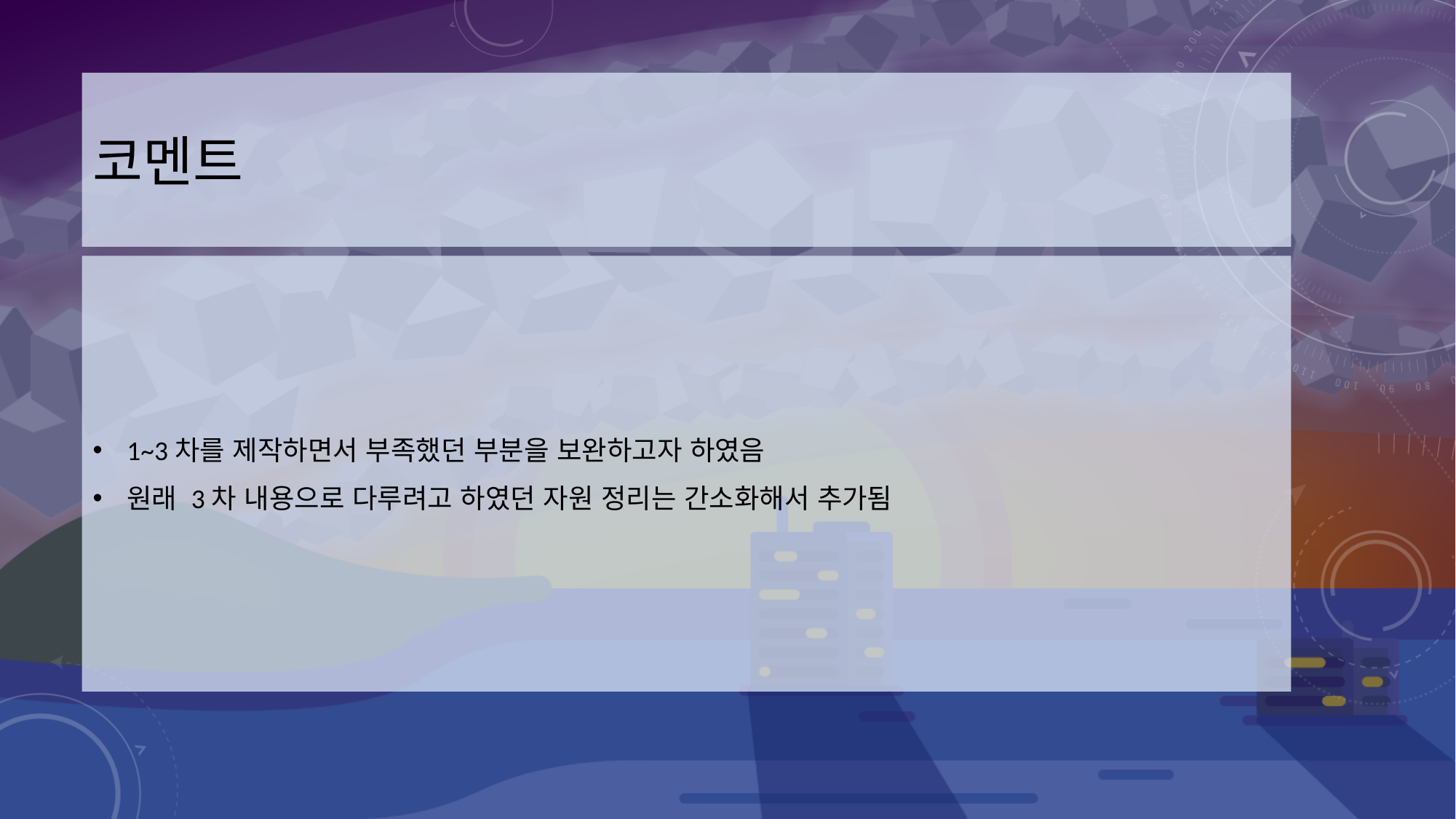

# 코멘트
1~3차를 제작하면서 부족했던 부분을 보완하고자 하였음
원래 3차 내용으로 다루려고 하였던 자원 정리는 간소화해서 추가됨